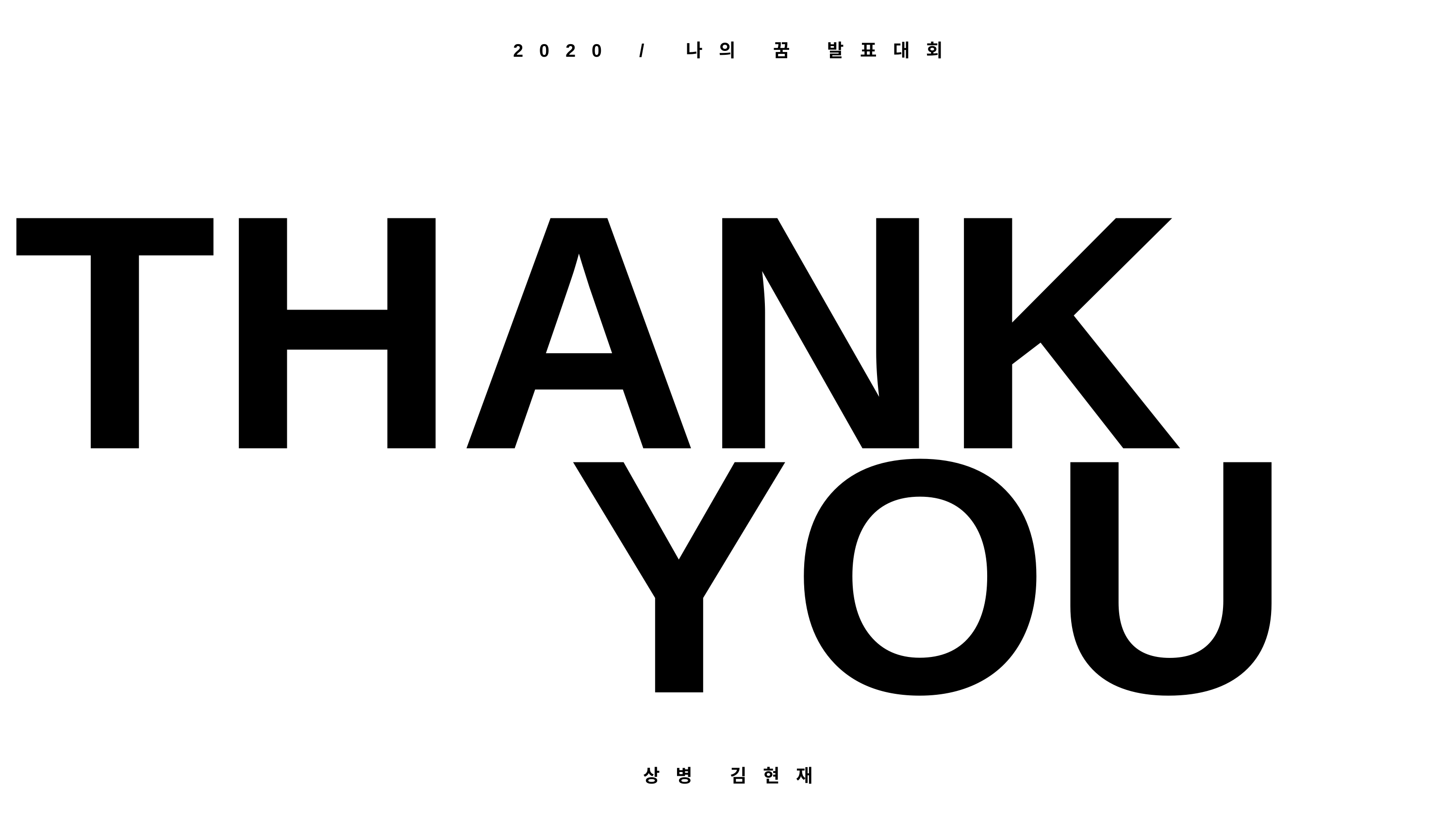

2020 / 나의 꿈 발표대회
THANK
YOU
상병 김현재